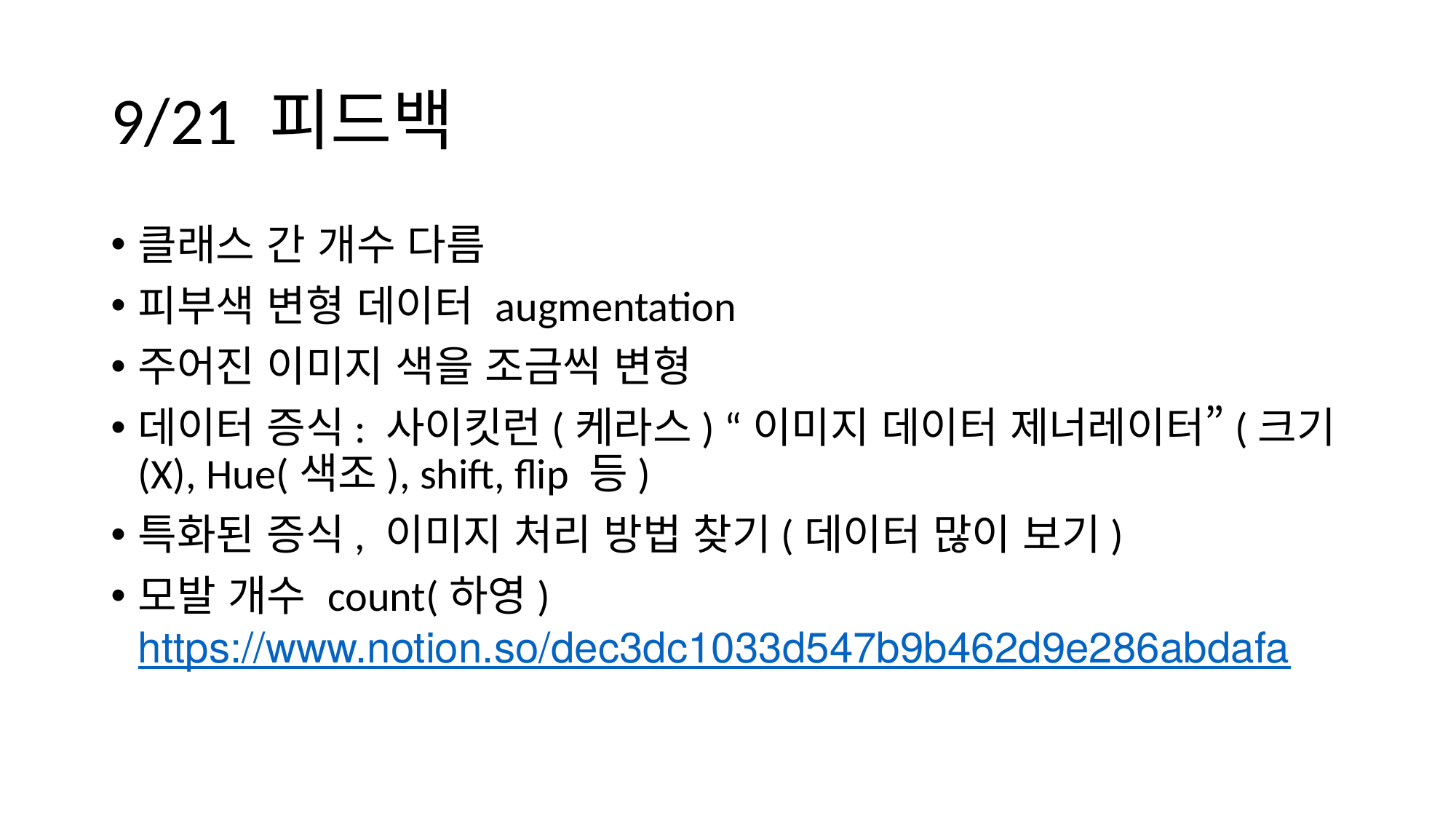

# 9/21 피드백
클래스 간 개수 다름
피부색 변형 데이터 augmentation
주어진 이미지 색을 조금씩 변형
데이터 증식: 사이킷런(케라스) “이미지 데이터 제너레이터”(크기(X), Hue(색조), shift, flip 등)
특화된 증식, 이미지 처리 방법 찾기(데이터 많이 보기)
모발 개수 count(하영) https://www.notion.so/dec3dc1033d547b9b462d9e286abdafa